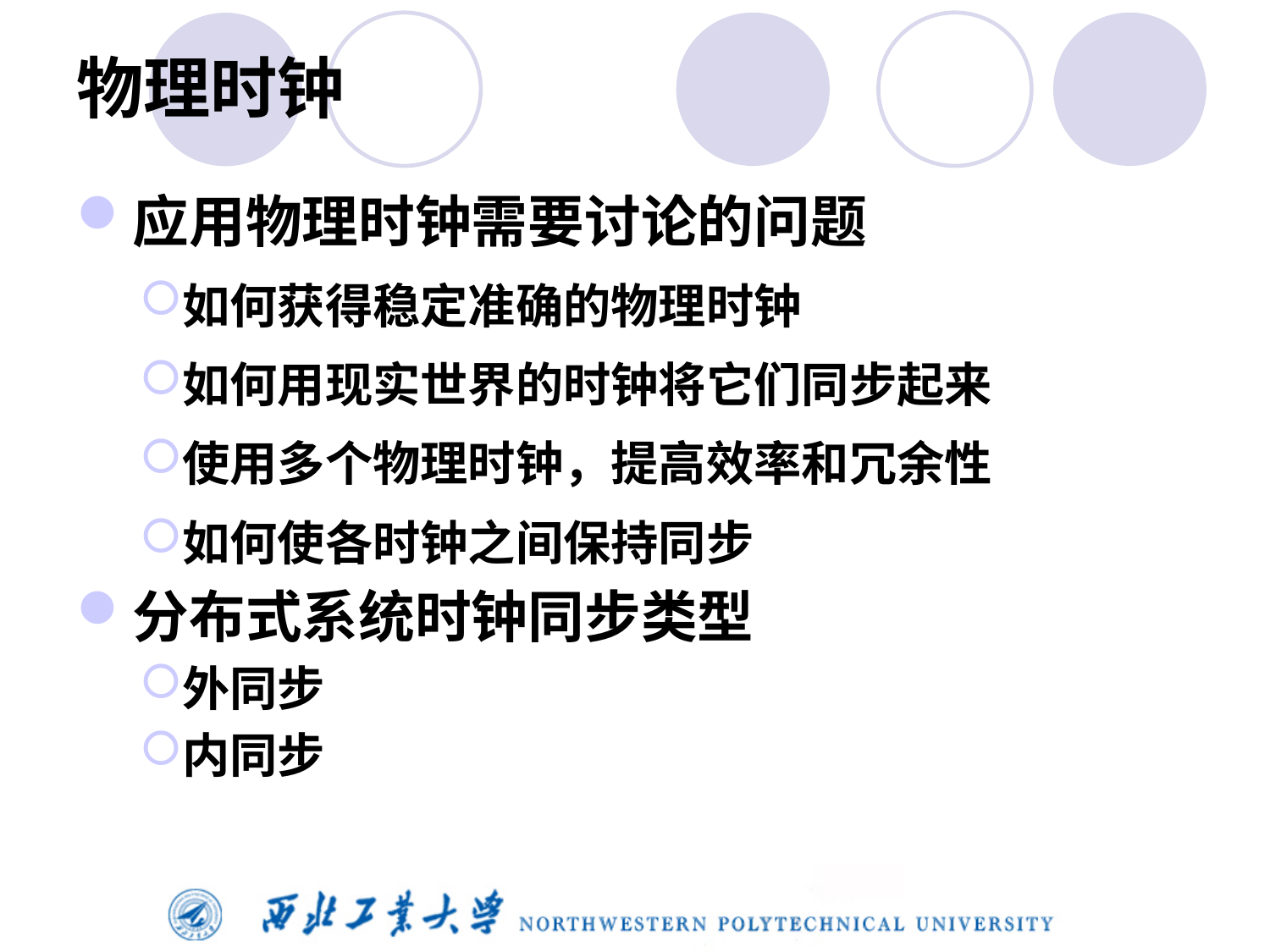

# 物理时钟
应用物理时钟需要讨论的问题
如何获得稳定准确的物理时钟
如何用现实世界的时钟将它们同步起来
使用多个物理时钟，提高效率和冗余性
如何使各时钟之间保持同步
分布式系统时钟同步类型
外同步
内同步